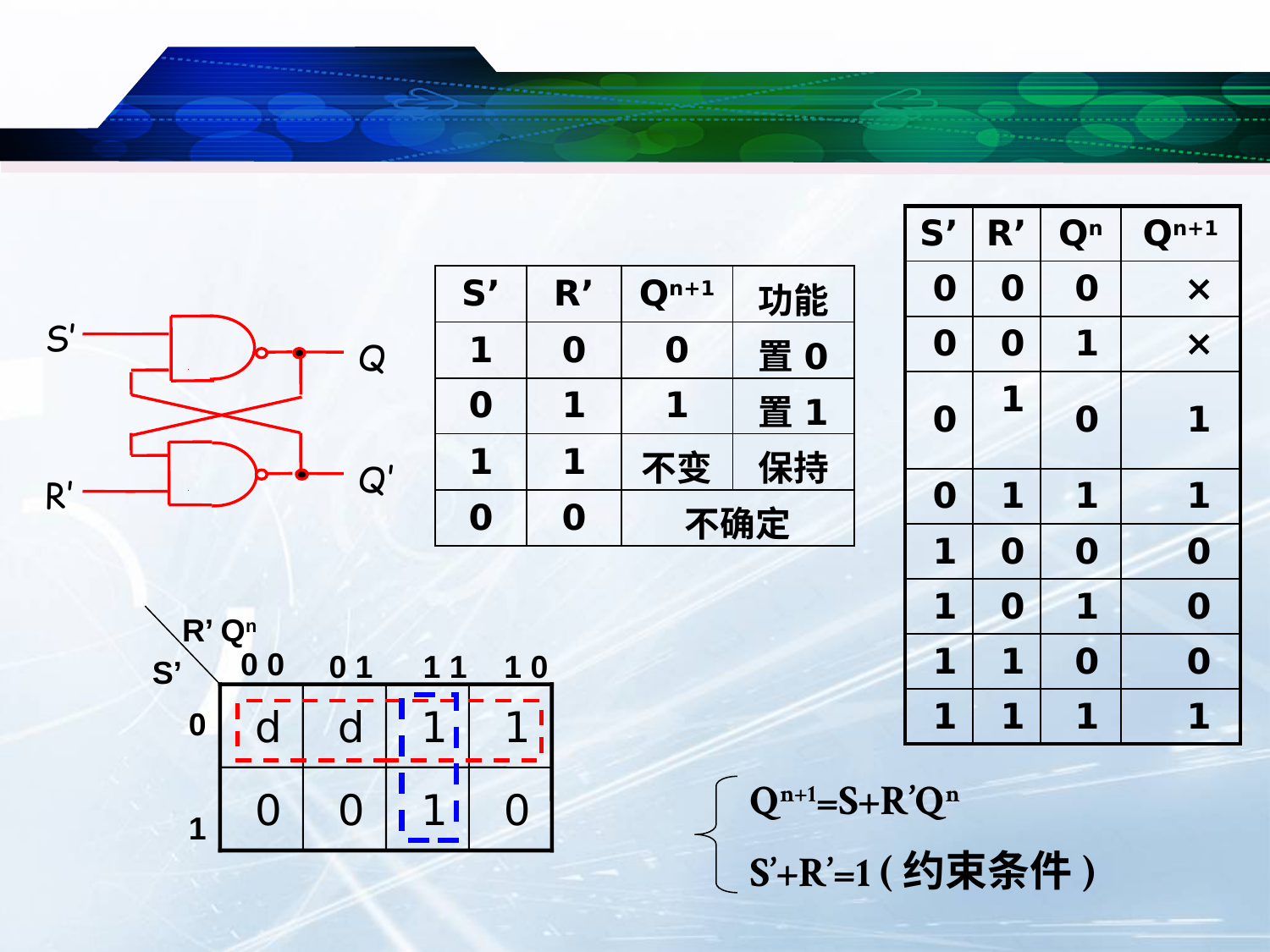

| S’ | R’ | Qn | Qn+1 |
| --- | --- | --- | --- |
| 0 | 0 | 0 | × |
| 0 | 0 | 1 | × |
| 0 | 1 | 0 | 1 |
| 0 | 1 | 1 | 1 |
| 1 | 0 | 0 | 0 |
| 1 | 0 | 1 | 0 |
| 1 | 1 | 0 | 0 |
| 1 | 1 | 1 | 1 |
| S’ | R’ | Qn+1 | 功能 |
| --- | --- | --- | --- |
| 1 | 0 | 0 | 置0 |
| 0 | 1 | 1 | 置1 |
| 1 | 1 | 不变 | 保持 |
| 0 | 0 | 不确定 |  |
S’

Q

Q’

R’

R’ Qn
0 0
0 1
1 1
1 0
S’
 d

 d

 1

 1

0
 0

 0
 1
 0
1

Qn+1=S+R’Qn
S’+R’=1 (约束条件)